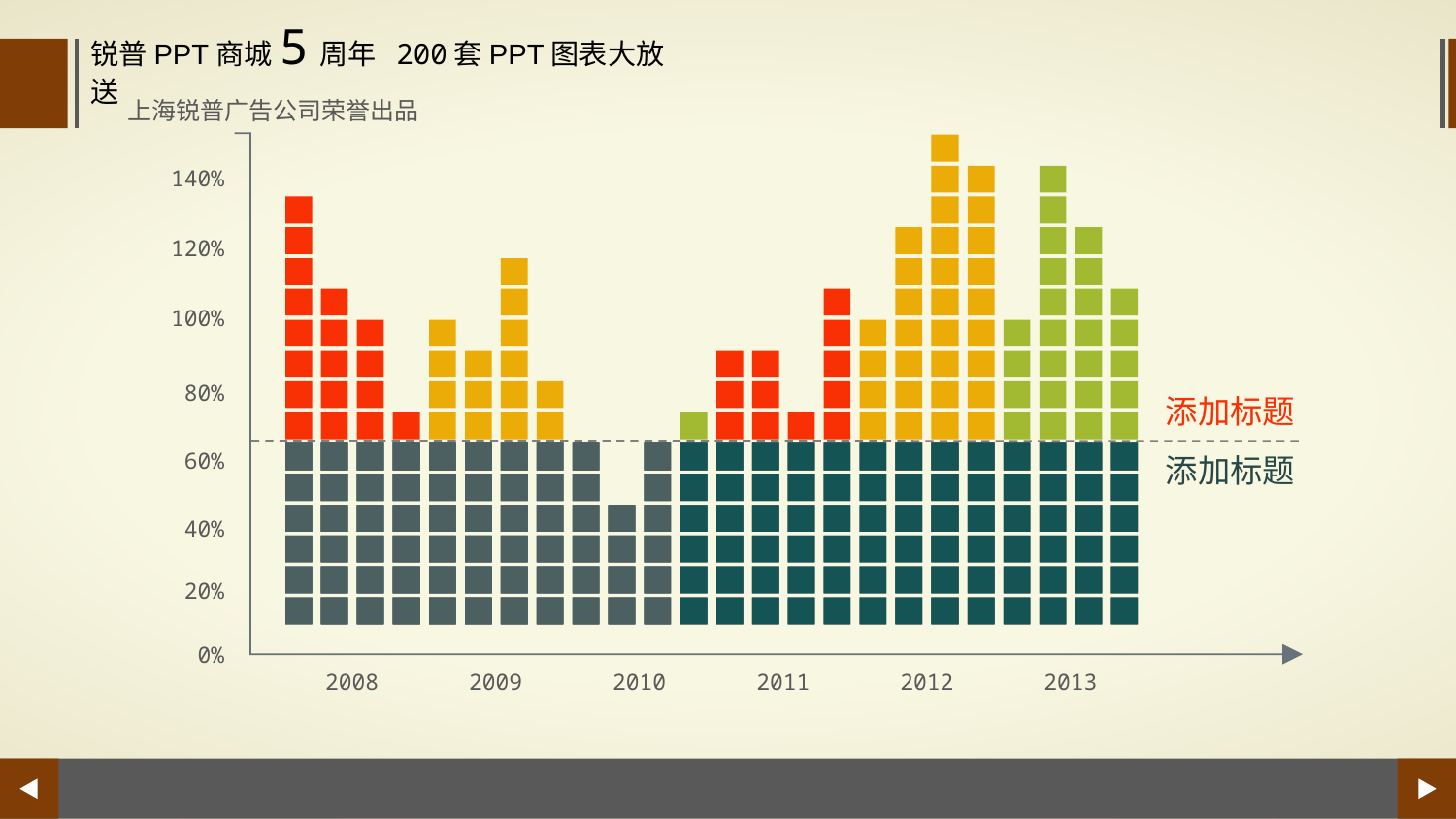

锐普PPT商城5周年  200套PPT图表大放送

上海锐普广告公司荣誉出品

140%

120%

100%

80%

添加标题

60%

添加标题

40%

20%

0%

2008
2009
2010
2011
2012
2013